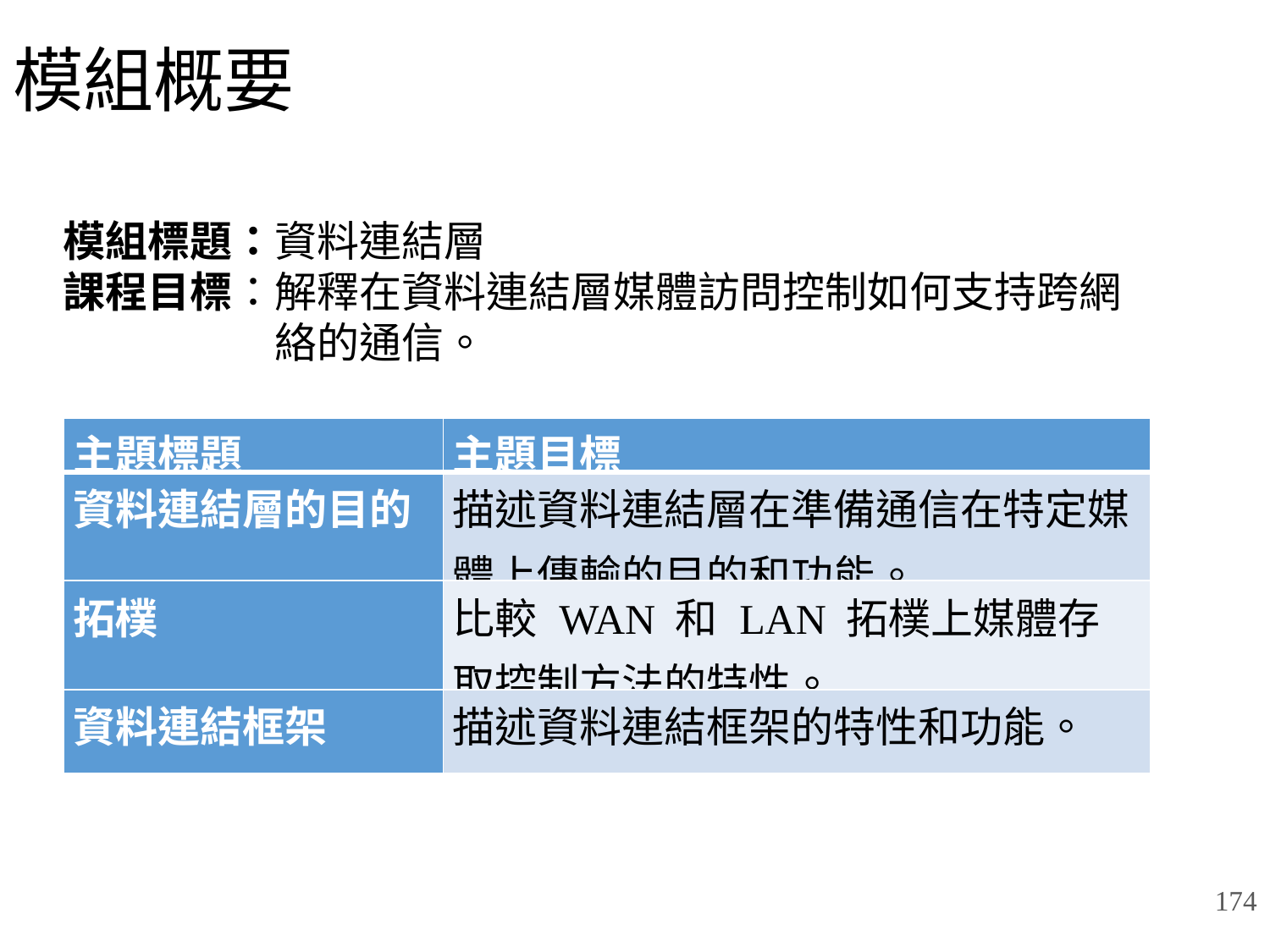

# 模組概要
模組標題：資料連結層
課程目標：解釋在資料連結層媒體訪問控制如何支持跨網絡的通信。

| 主題標題 | 主題目標 |
| --- | --- |
| 資料連結層的目的 | 描述資料連結層在準備通信在特定媒體上傳輸的目的和功能。 |
| 拓樸 | 比較 WAN 和 LAN 拓樸上媒體存取控制方法的特性。 |
| 資料連結框架 | 描述資料連結框架的特性和功能。 |
174